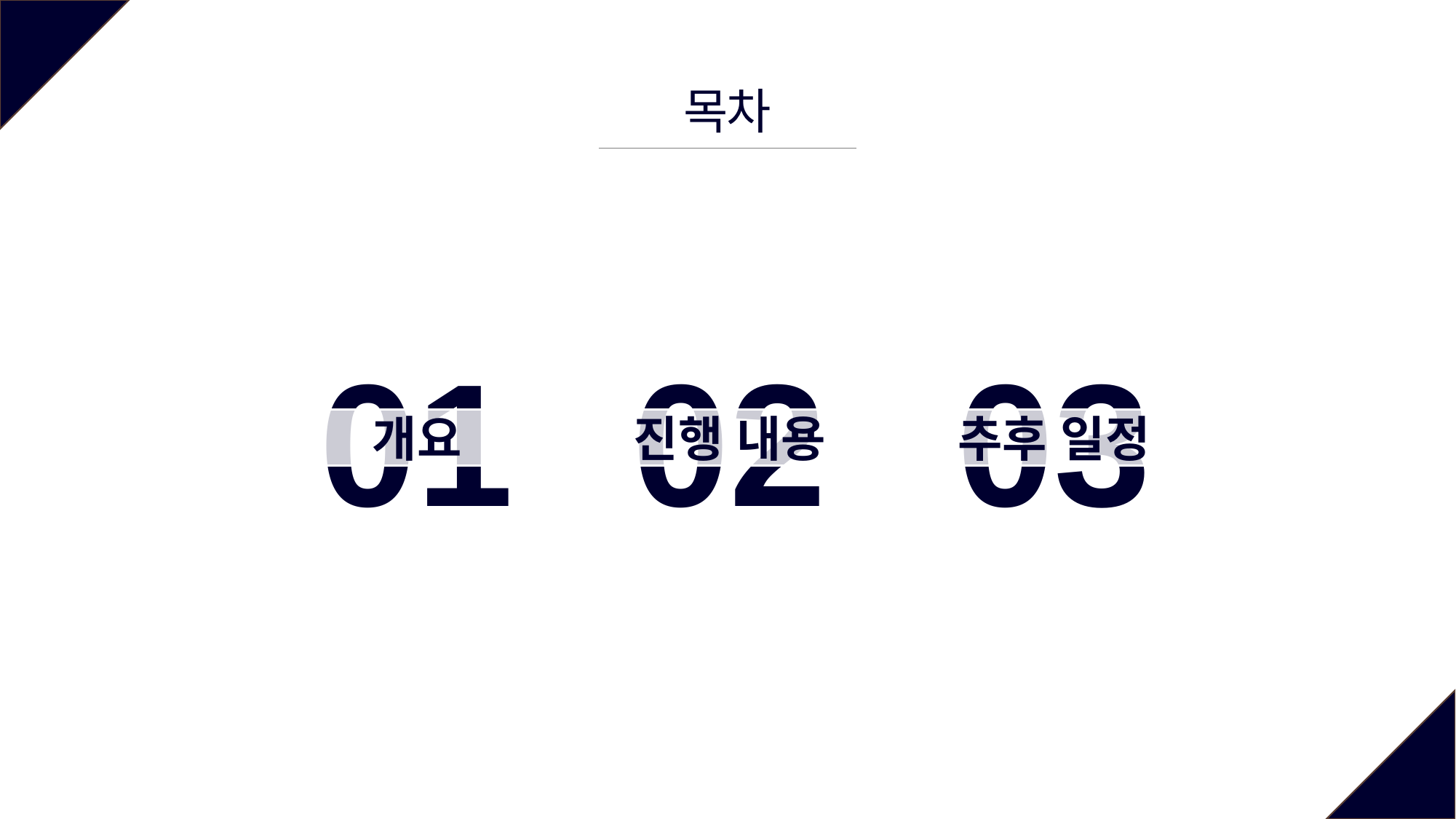

목차
01
02
03
개요
진행 내용
추후 일정